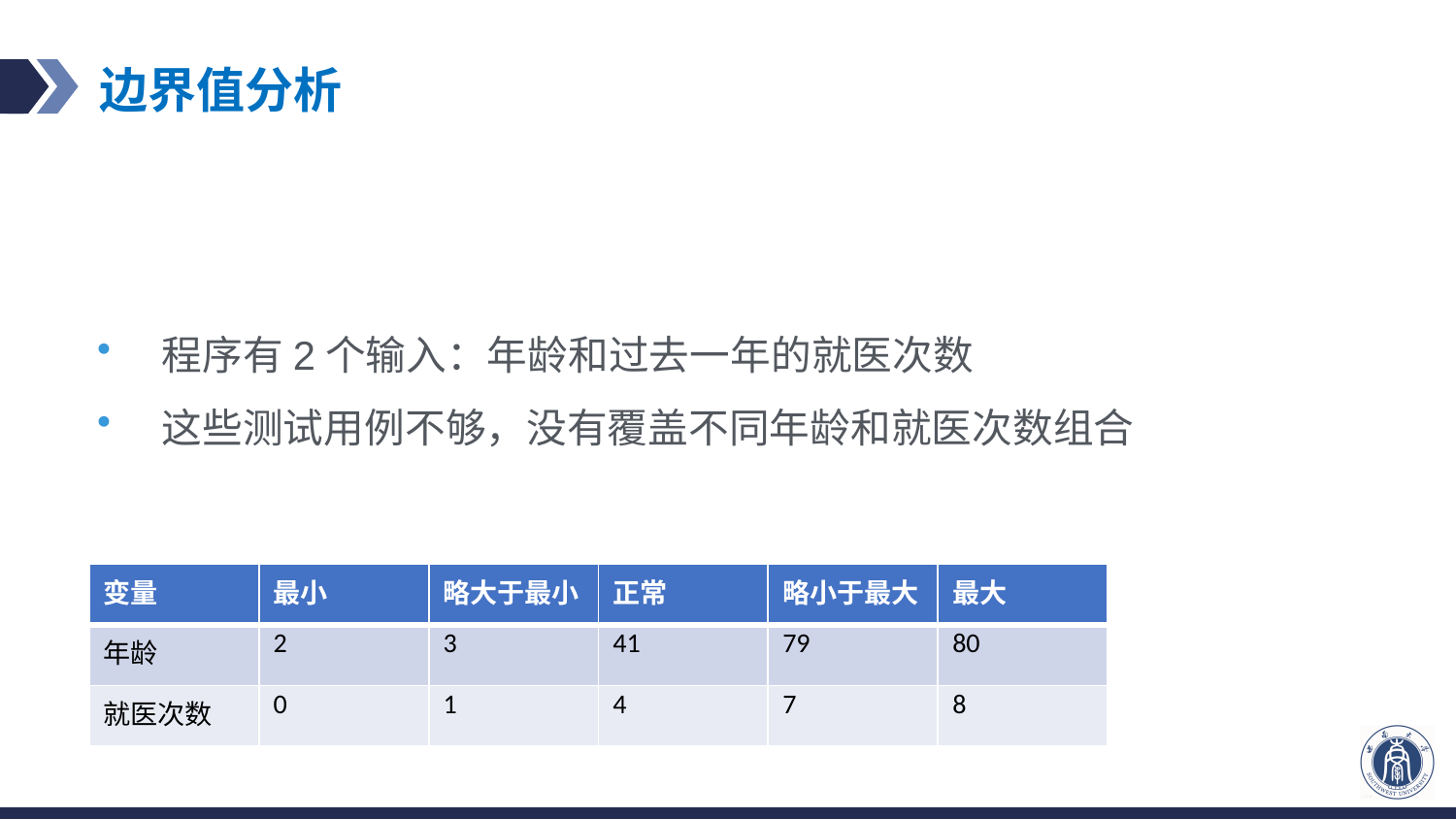

# 边界值分析
程序有2个输入：年龄和过去一年的就医次数
这些测试用例不够，没有覆盖不同年龄和就医次数组合

| 变量 | 最小 | 略大于最小 | 正常 | 略小于最大 | 最大 |
| --- | --- | --- | --- | --- | --- |
| 年龄 | 2 | 3 | 41 | 79 | 80 |
| 就医次数 | 0 | 1 | 4 | 7 | 8 |